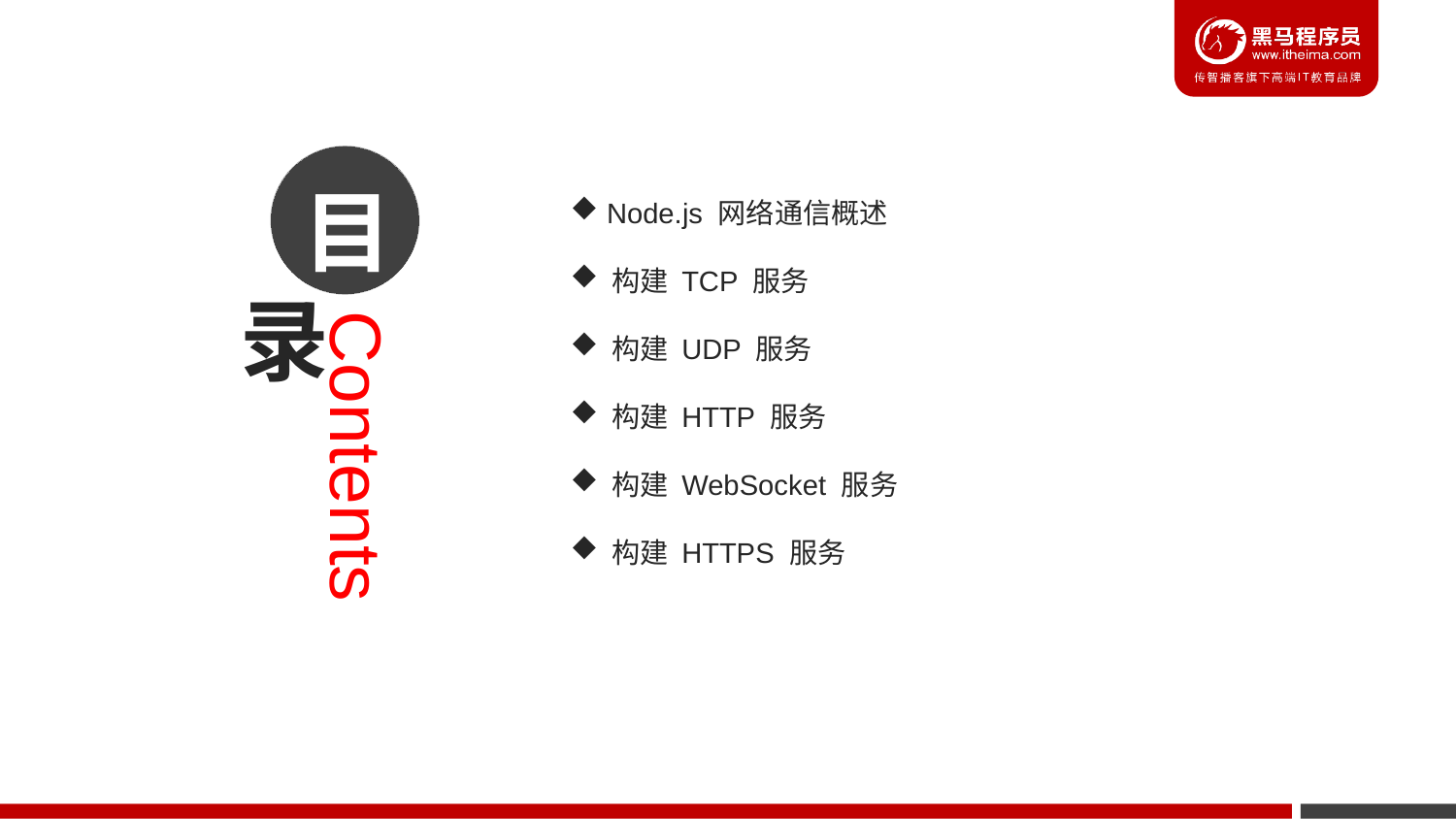

Node.js 网络通信概述
 构建 TCP 服务
 构建 UDP 服务
 构建 HTTP 服务
 构建 WebSocket 服务
 构建 HTTPS 服务

目
录
Contents